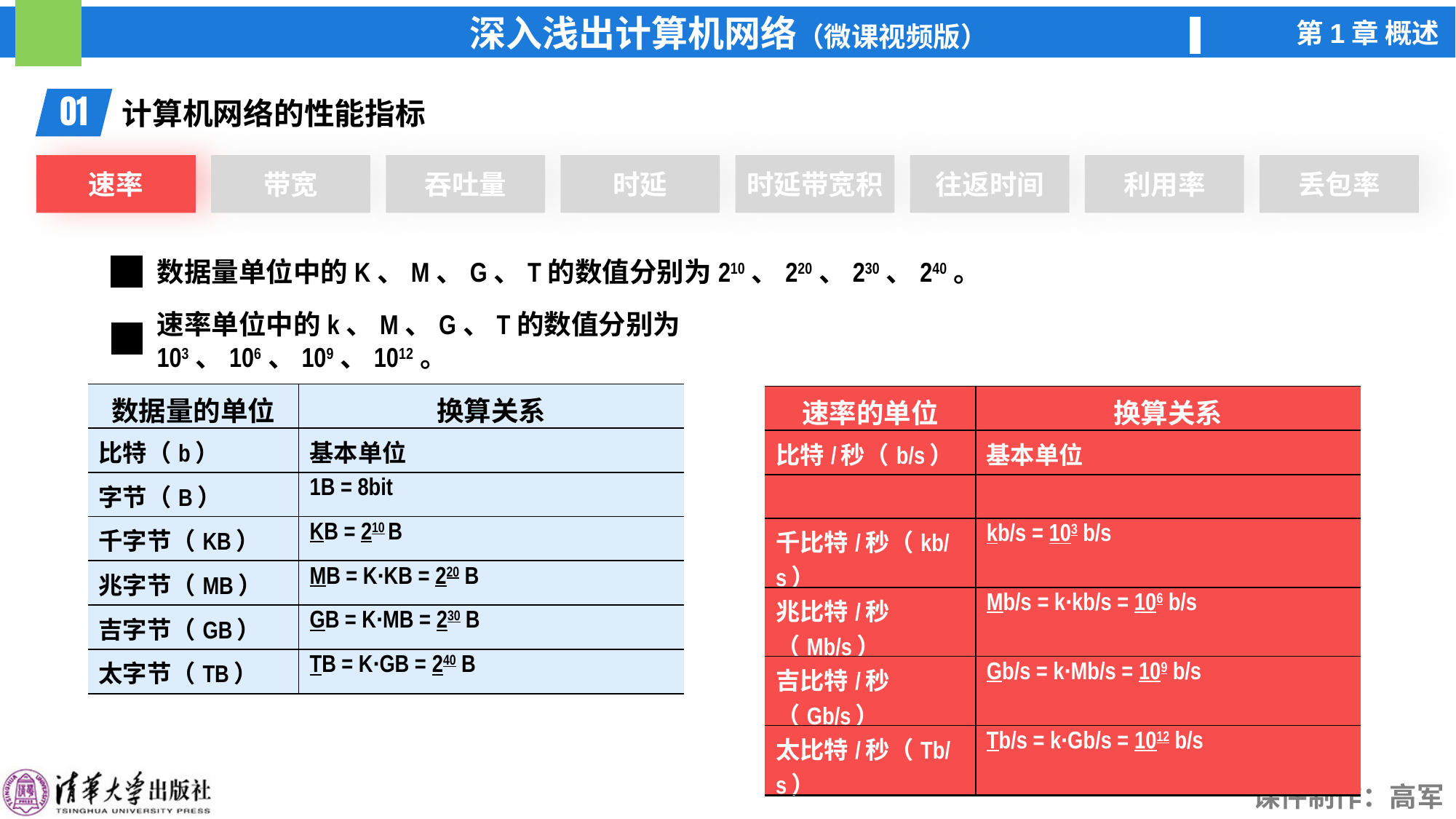

01
计算机网络的性能指标
速率
带宽
吞吐量
时延
时延带宽积
往返时间
利用率
丢包率
数据量单位中的K、M、G、T的数值分别为210、220、230、240。

速率单位中的k、M、G、T的数值分别为103、106、109、1012。

| 数据量的单位 | 换算关系 |
| --- | --- |
| 比特（b） | 基本单位 |
| 字节（B） | 1B = 8bit |
| 千字节（KB） | KB = 210 B |
| 兆字节（MB） | MB = K·KB = 220 B |
| 吉字节（GB） | GB = K·MB = 230 B |
| 太字节（TB） | TB = K·GB = 240 B |
| 速率的单位 | 换算关系 |
| --- | --- |
| 比特/秒（b/s） | 基本单位 |
|  |  |
| 千比特/秒（kb/s） | kb/s = 103 b/s |
| 兆比特/秒（Mb/s） | Mb/s = k·kb/s = 106 b/s |
| 吉比特/秒（Gb/s） | Gb/s = k·Mb/s = 109 b/s |
| 太比特/秒（Tb/s） | Tb/s = k·Gb/s = 1012 b/s |
| 千字节（KB） | KB = 210 B |
| --- | --- |
| 兆字节（MB） | MB = K·KB = 220 B |
| 吉字节（GB） | GB = K·MB = 230 B |
| 太字节（TB） | TB = K·GB = 240 B |
| 千比特/秒（kb/s） | kb/s = 103 b/s |
| --- | --- |
| 兆比特/秒（Mb/s） | Mb/s = k·kb/s = 106 b/s |
| 吉比特/秒（Gb/s） | Gb/s = k·Mb/s = 109 b/s |
| 太比特/秒（Tb/s） | Tb/s = k·Gb/s = 1012 b/s |